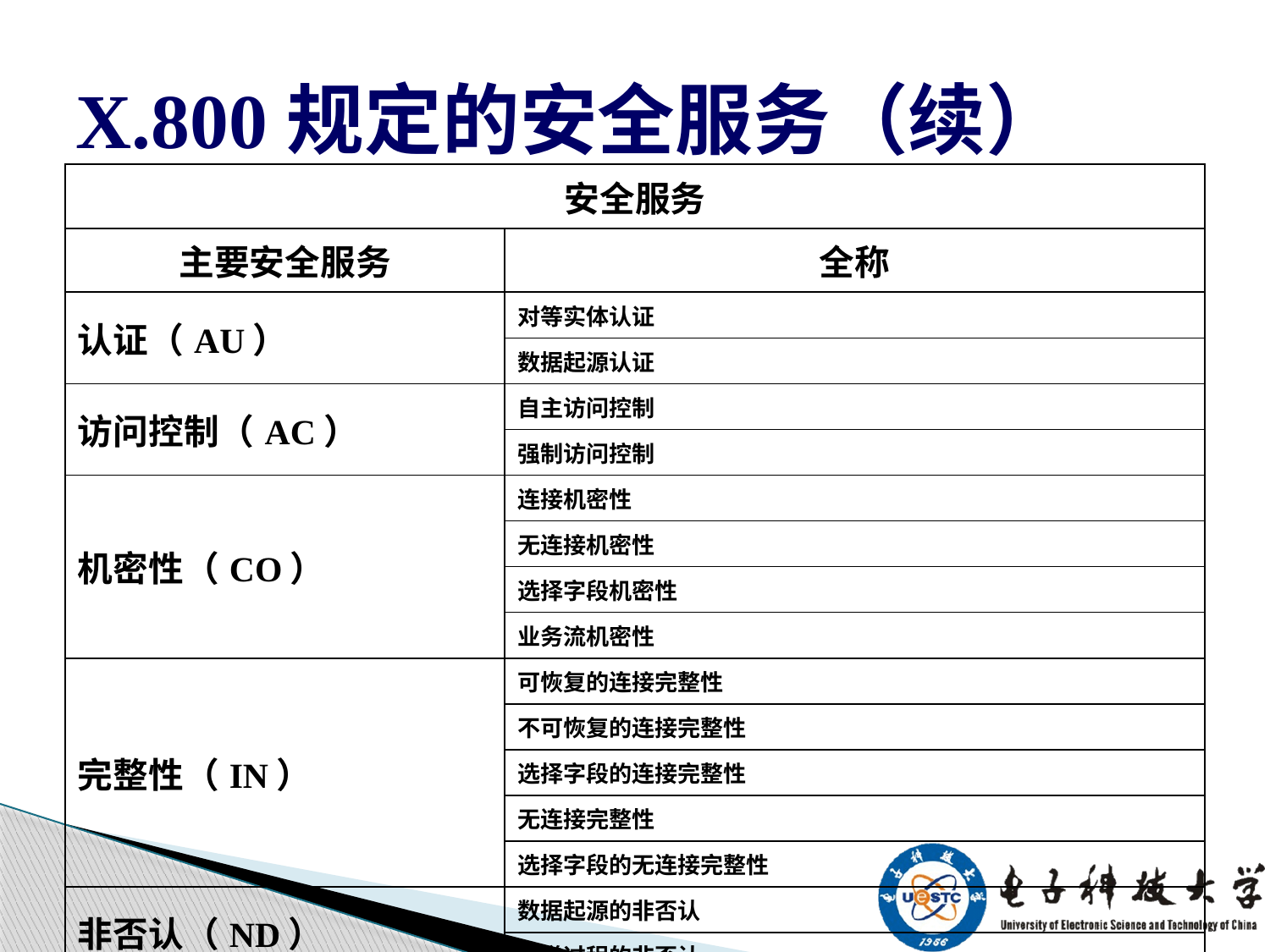

# X.800规定的安全服务（续）
| 安全服务 |  |
| --- | --- |
| 主要安全服务 | 全称 |
| 认证（AU） | 对等实体认证 |
|  | 数据起源认证 |
| 访问控制（AC） | 自主访问控制 |
|  | 强制访问控制 |
| 机密性（CO） | 连接机密性 |
|  | 无连接机密性 |
|  | 选择字段机密性 |
|  | 业务流机密性 |
| 完整性（IN） | 可恢复的连接完整性 |
|  | 不可恢复的连接完整性 |
|  | 选择字段的连接完整性 |
|  | 无连接完整性 |
|  | 选择字段的无连接完整性 |
| 非否认（ND） | 数据起源的非否认 |
|  | 传递过程的非否认 |